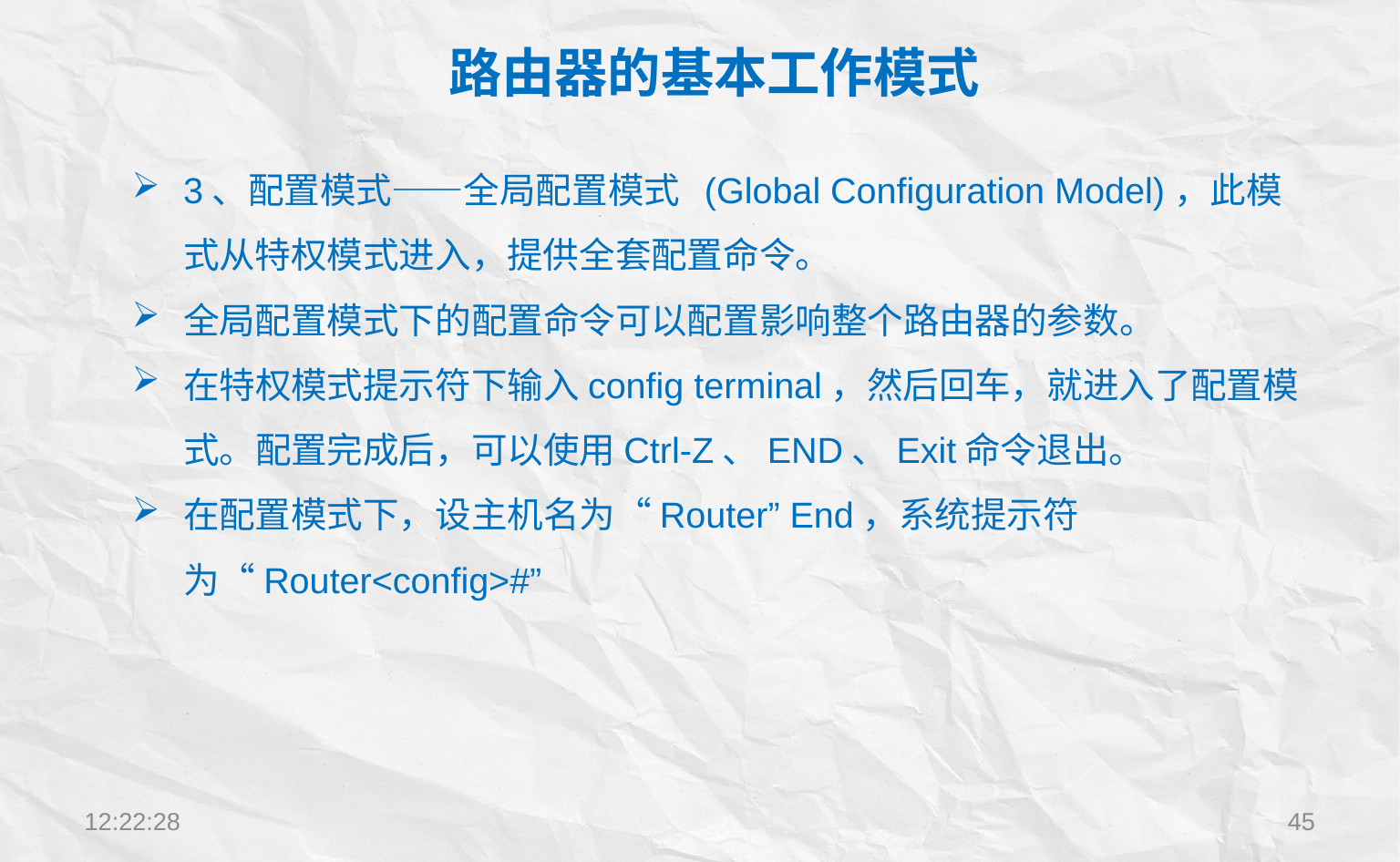

路由器的基本工作模式
3、配置模式——全局配置模式  (Global Configuration Model)，此模式从特权模式进入，提供全套配置命令。
全局配置模式下的配置命令可以配置影响整个路由器的参数。
在特权模式提示符下输入config terminal，然后回车，就进入了配置模式。配置完成后，可以使用Ctrl-Z、END、Exit命令退出。
在配置模式下，设主机名为“Router” End，系统提示符为“Router<config>#”

12:22:28
45